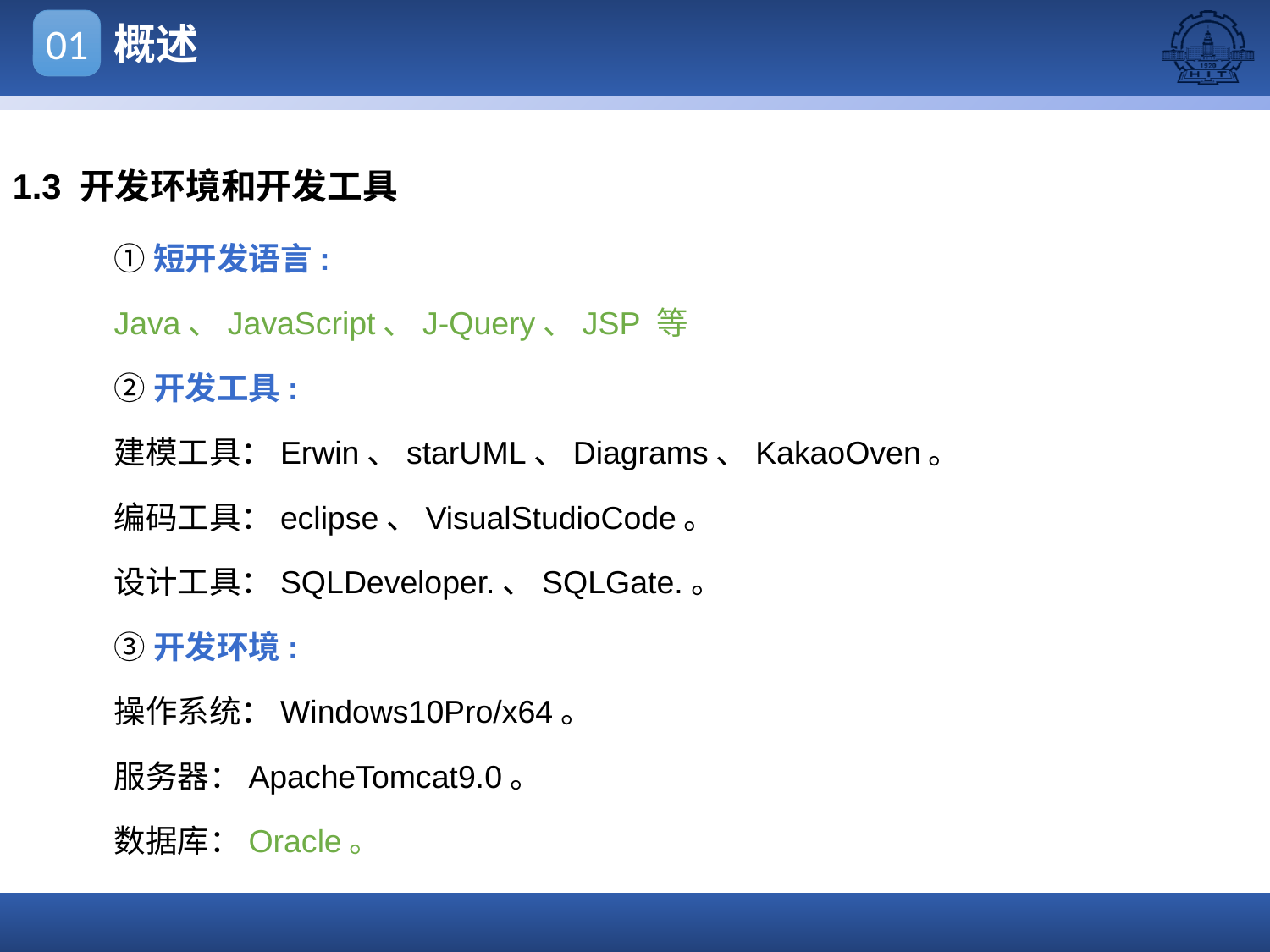

概述
01
1.3 开发环境和开发工具
①短开发语言:
Java、JavaScript、J-Query、JSP 等
②开发工具:
建模工具：Erwin、starUML、Diagrams、KakaoOven。
编码工具：eclipse、VisualStudioCode。
设计工具：SQLDeveloper.、SQLGate.。
③开发环境:
操作系统：Windows10Pro/x64。
服务器：ApacheTomcat9.0。
数据库：Oracle。

点击添加文本
点击添加文本
点击添加文本
点击添加文本